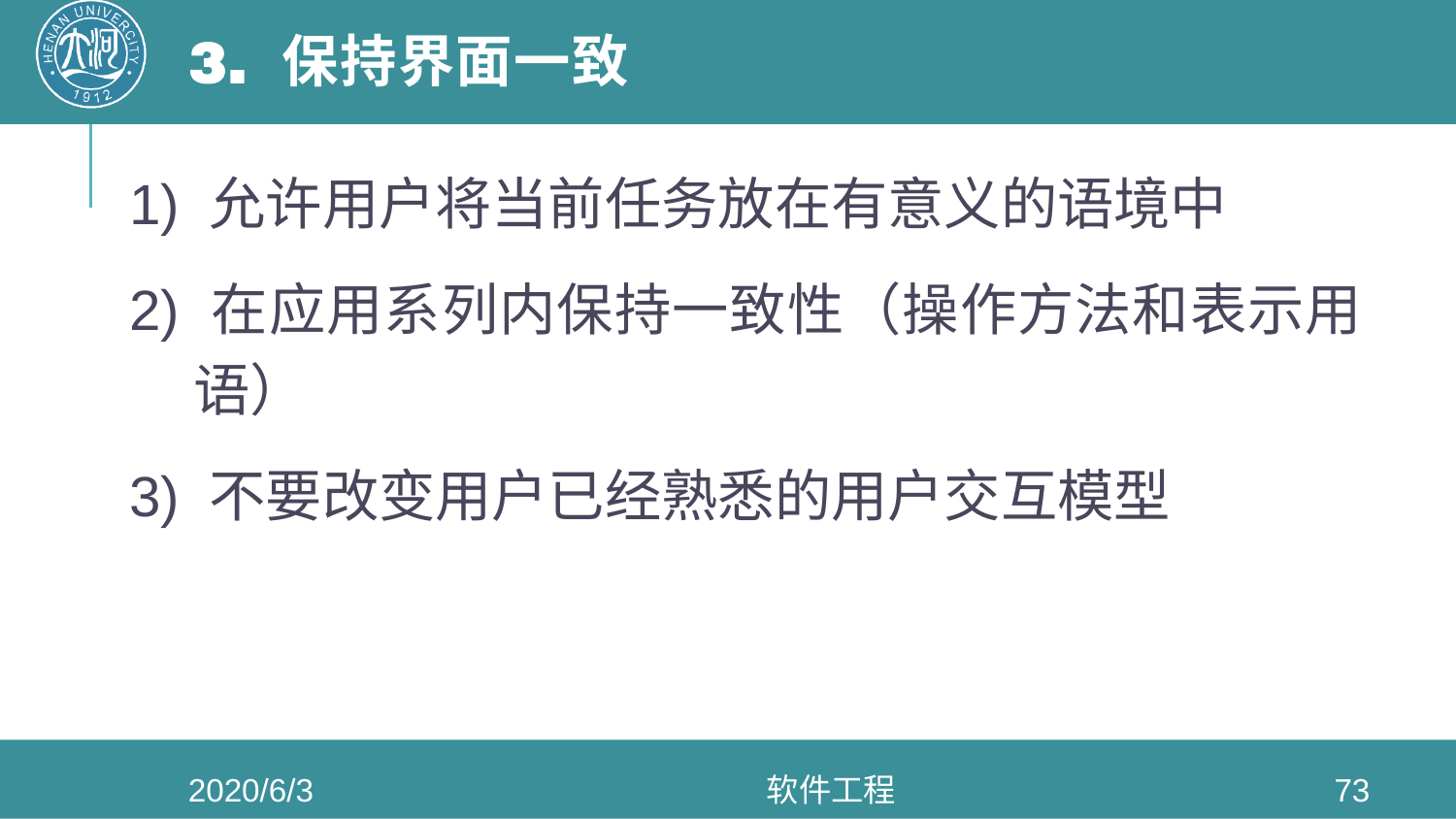

# 3. 保持界面一致
1) 允许用户将当前任务放在有意义的语境中
2) 在应用系列内保持一致性（操作方法和表示用语）
3) 不要改变用户已经熟悉的用户交互模型

2020/6/3
软件工程
73